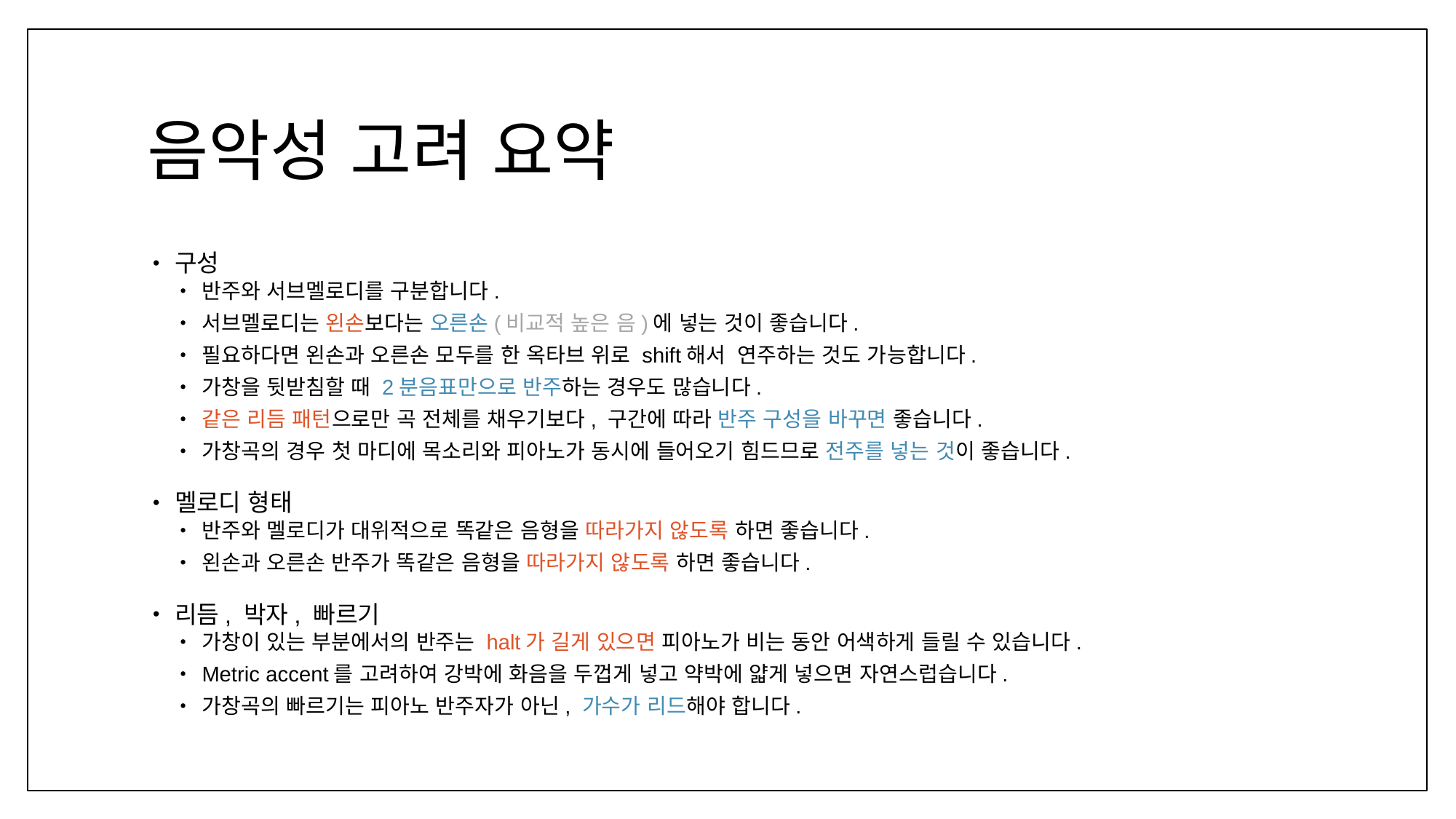

# 음악성 고려 요약
구성
반주와 서브멜로디를 구분합니다.
서브멜로디는 왼손보다는 오른손(비교적 높은 음)에 넣는 것이 좋습니다.
필요하다면 왼손과 오른손 모두를 한 옥타브 위로 shift해서  연주하는 것도 가능합니다.
가창을 뒷받침할 때 2분음표만으로 반주하는 경우도 많습니다.
같은 리듬 패턴으로만 곡 전체를 채우기보다, 구간에 따라 반주 구성을 바꾸면 좋습니다.
가창곡의 경우 첫 마디에 목소리와 피아노가 동시에 들어오기 힘드므로 전주를 넣는 것이 좋습니다.
멜로디 형태
반주와 멜로디가 대위적으로 똑같은 음형을 따라가지 않도록 하면 좋습니다.
왼손과 오른손 반주가 똑같은 음형을 따라가지 않도록 하면 좋습니다.
리듬, 박자, 빠르기
가창이 있는 부분에서의 반주는 halt가 길게 있으면 피아노가 비는 동안 어색하게 들릴 수 있습니다.
Metric accent를 고려하여 강박에 화음을 두껍게 넣고 약박에 얇게 넣으면 자연스럽습니다.
가창곡의 빠르기는 피아노 반주자가 아닌, 가수가 리드해야 합니다.